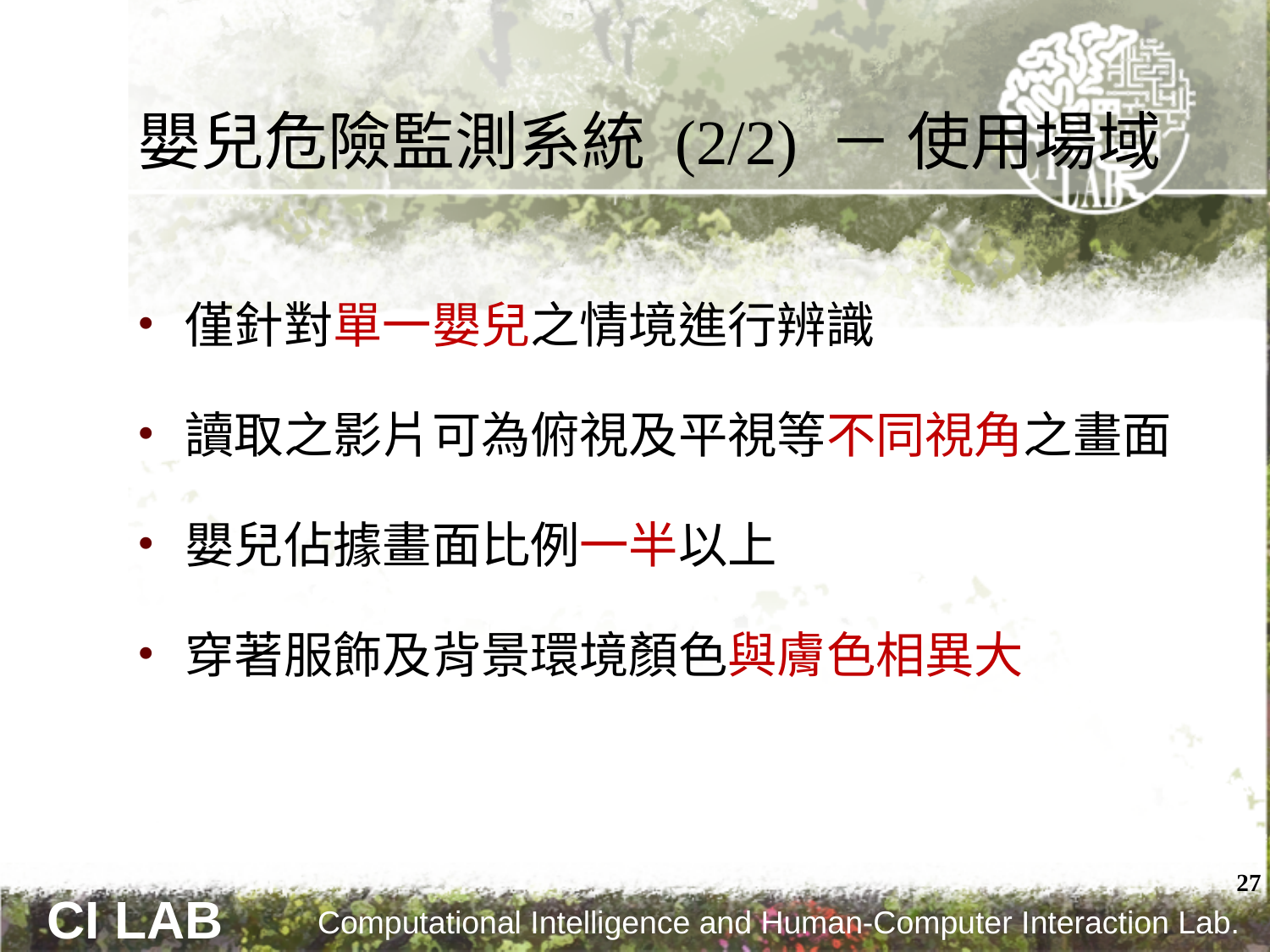

# 嬰兒危險監測系統 (2/2) － 使用場域
僅針對單一嬰兒之情境進行辨識
讀取之影片可為俯視及平視等不同視角之畫面
嬰兒佔據畫面比例一半以上
穿著服飾及背景環境顏色與膚色相異大
27